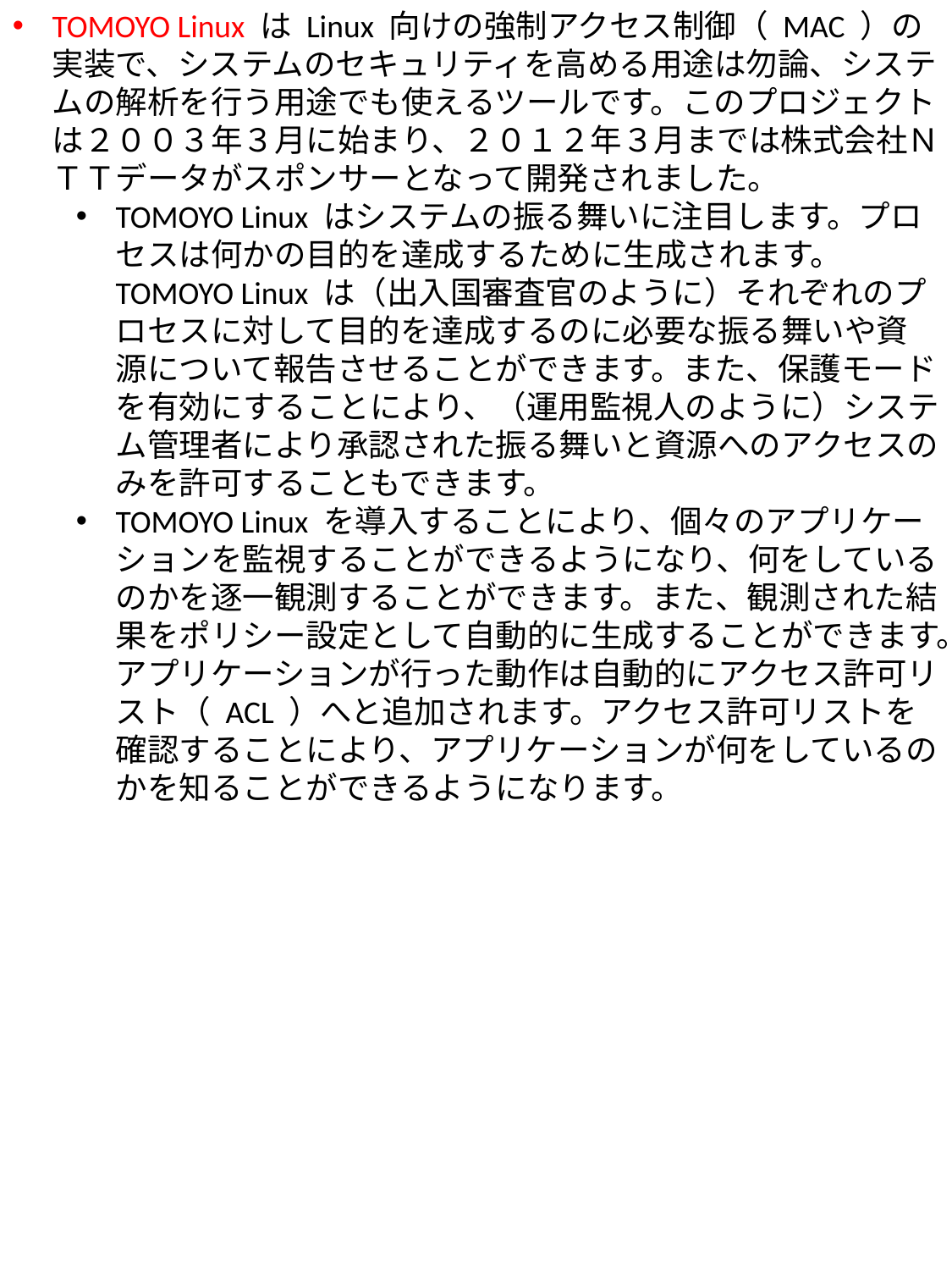

TOMOYO Linux は Linux 向けの強制アクセス制御（ MAC ）の実装で、システムのセキュリティを高める用途は勿論、システムの解析を行う用途でも使えるツールです。このプロジェクトは２００３年３月に始まり、２０１２年３月までは株式会社ＮＴＴデータがスポンサーとなって開発されました。
TOMOYO Linux はシステムの振る舞いに注目します。プロセスは何かの目的を達成するために生成されます。 TOMOYO Linux は（出入国審査官のように）それぞれのプロセスに対して目的を達成するのに必要な振る舞いや資源について報告させることができます。また、保護モードを有効にすることにより、（運用監視人のように）システム管理者により承認された振る舞いと資源へのアクセスのみを許可することもできます。
TOMOYO Linux を導入することにより、個々のアプリケーションを監視することができるようになり、何をしているのかを逐一観測することができます。また、観測された結果をポリシー設定として自動的に生成することができます。アプリケーションが行った動作は自動的にアクセス許可リスト（ ACL ）へと追加されます。アクセス許可リストを確認することにより、アプリケーションが何をしているのかを知ることができるようになります。